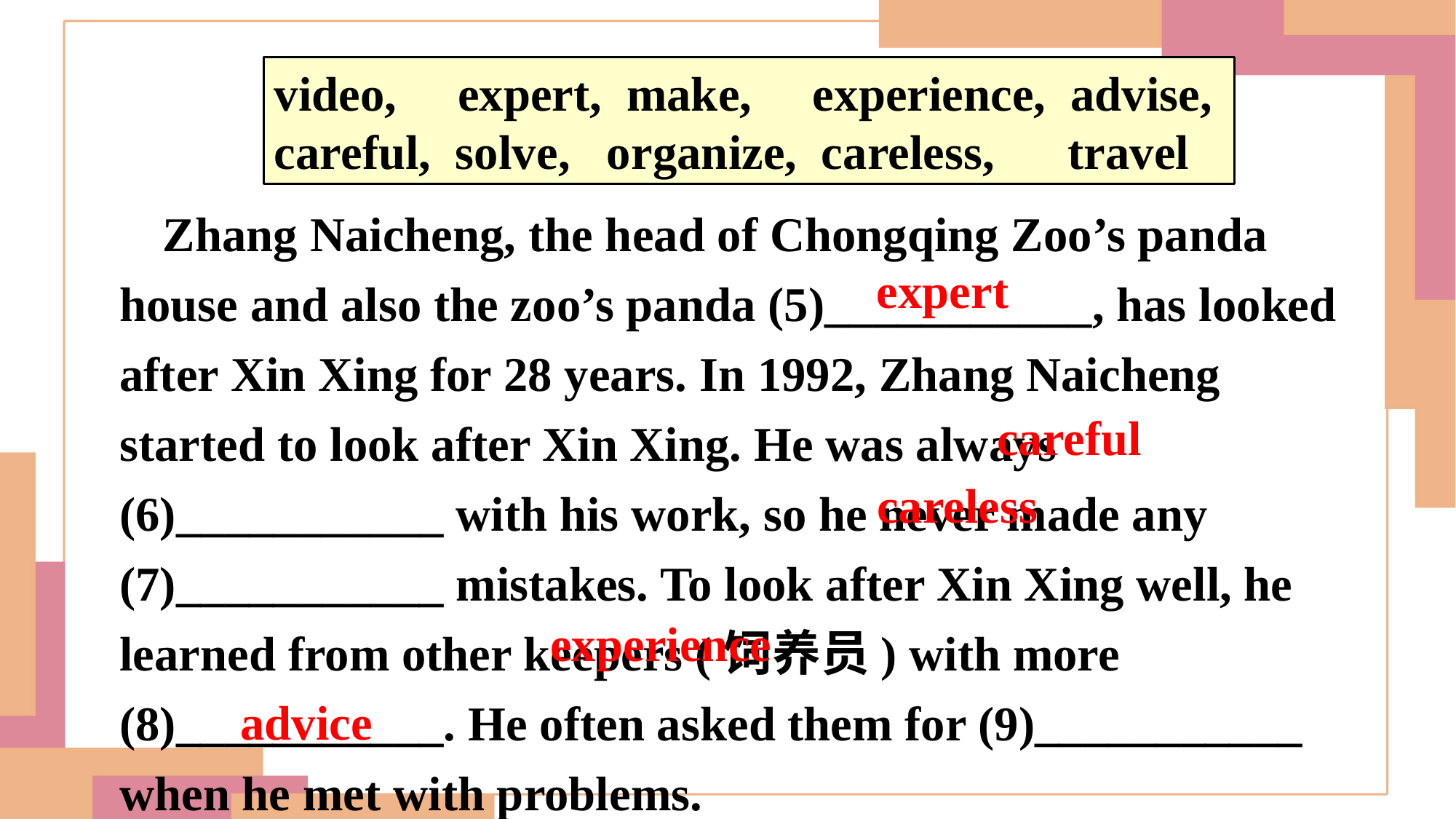

video,     expert,  make,     experience,  advise,
careful,  solve,   organize,  careless,      travel
Zhang Naicheng, the head of Chongqing Zoo’s panda house and also the zoo’s panda (5)___________, has looked after Xin Xing for 28 years. In 1992, Zhang Naicheng started to look after Xin Xing. He was always (6)___________ with his work, so he never made any (7)___________ mistakes. To look after Xin Xing well, he learned from other keepers (饲养员) with more (8)___________. He often asked them for (9)___________ when he met with problems.
expert
careful
careless
experience
advice